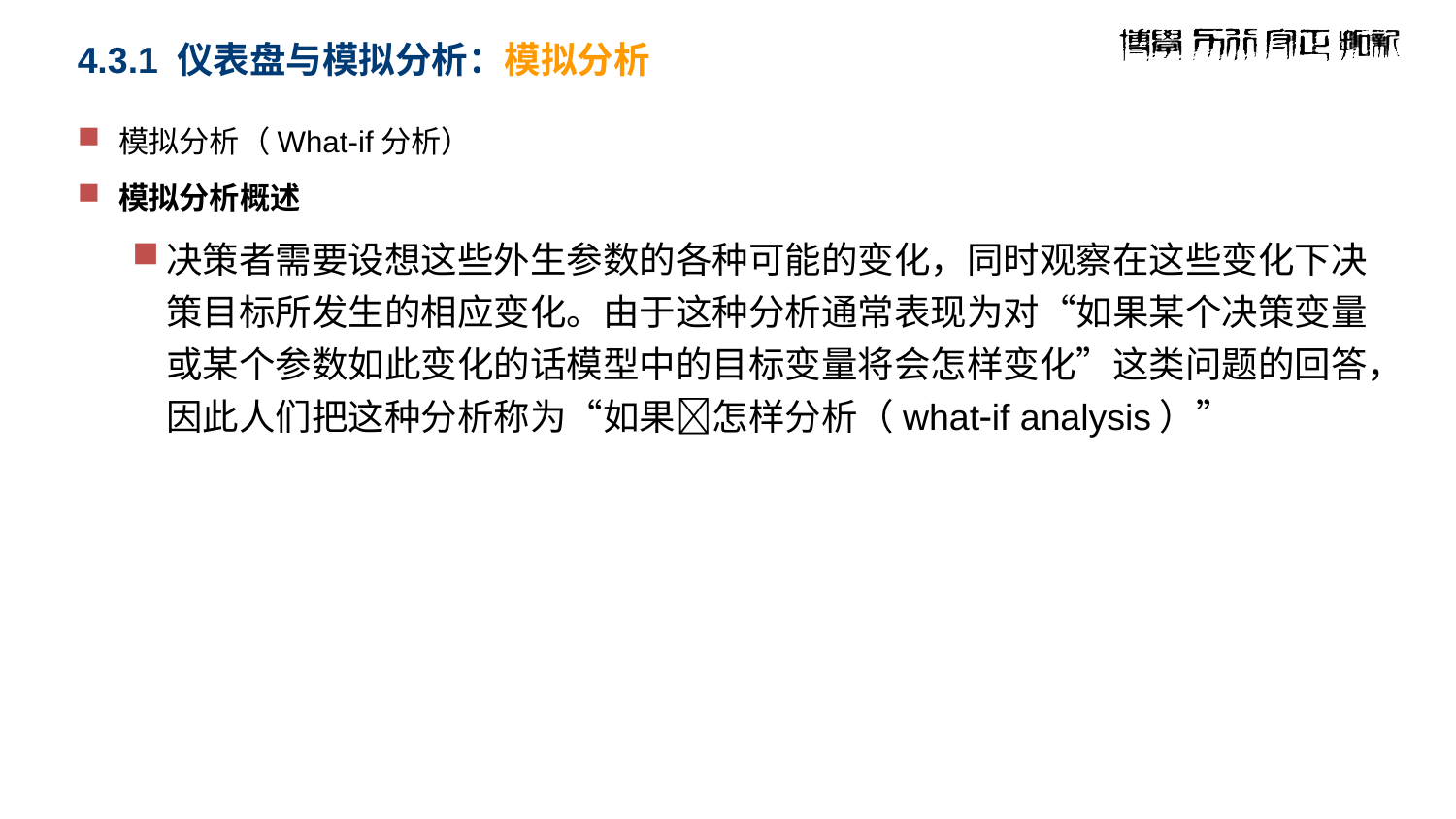

# 4.3.1 仪表盘与模拟分析：模拟分析
模拟分析（What-if分析）
模拟分析概述
决策者需要设想这些外生参数的各种可能的变化，同时观察在这些变化下决策目标所发生的相应变化。由于这种分析通常表现为对“如果某个决策变量或某个参数如此变化的话模型中的目标变量将会怎样变化”这类问题的回答，因此人们把这种分析称为“如果−怎样分析（what−if analysis）”